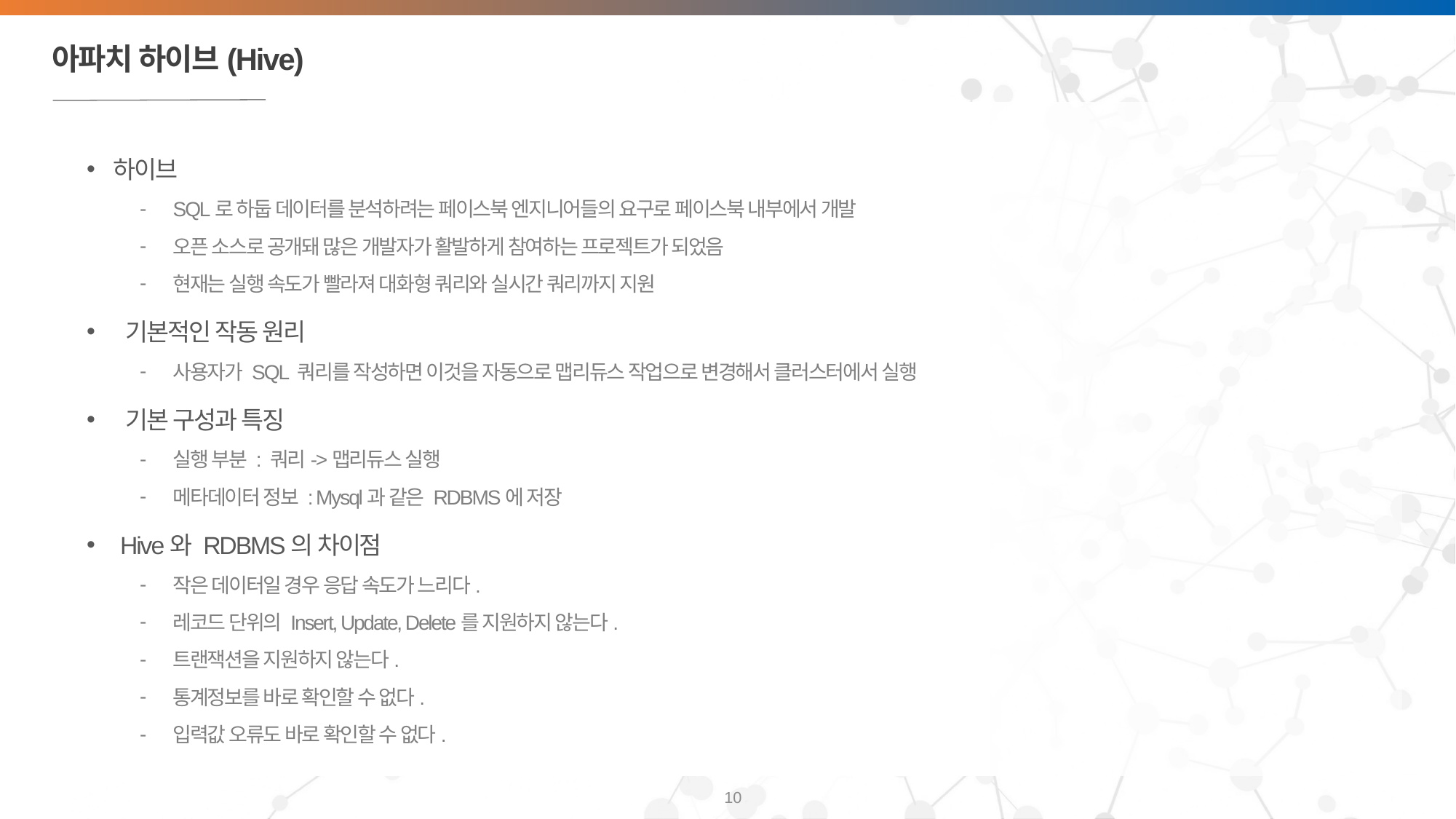

# 아파치 하이브(Hive)

하이브
SQL로 하둡 데이터를 분석하려는 페이스북 엔지니어들의 요구로 페이스북 내부에서 개발
오픈 소스로 공개돼 많은 개발자가 활발하게 참여하는 프로젝트가 되었음
현재는 실행 속도가 빨라져 대화형 쿼리와 실시간 쿼리까지 지원
 기본적인 작동 원리
사용자가 SQL 쿼리를 작성하면 이것을 자동으로 맵리듀스 작업으로 변경해서 클러스터에서 실행
 기본 구성과 특징
실행 부분 : 쿼리->맵리듀스 실행
메타데이터 정보 : Mysql과 같은 RDBMS에 저장
 Hive와 RDBMS의 차이점
작은 데이터일 경우 응답 속도가 느리다.
레코드 단위의 Insert, Update, Delete를 지원하지 않는다.
트랜잭션을 지원하지 않는다.
통계정보를 바로 확인할 수 없다.
입력값 오류도 바로 확인할 수 없다.

10